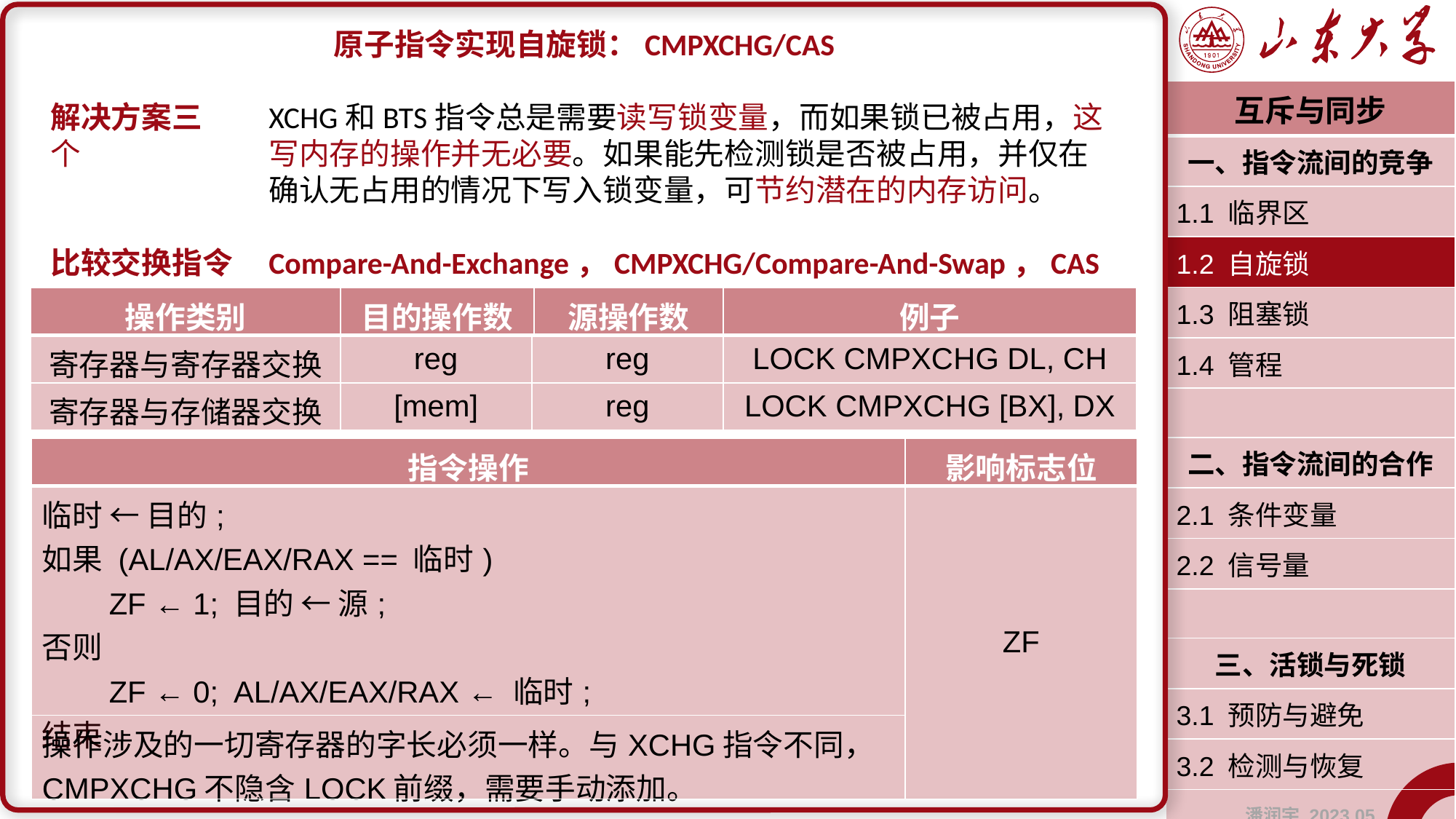

原子指令实现自旋锁：CMPXCHG/CAS

解决方案三	XCHG和BTS指令总是需要读写锁变量，而如果锁已被占用，这个		写内存的操作并无必要。如果能先检测锁是否被占用，并仅在		确认无占用的情况下写入锁变量，可节约潜在的内存访问。

比较交换指令	Compare-And-Exchange，CMPXCHG/Compare-And-Swap，CAS
| 互斥与同步 |
| --- |
| 一、指令流间的竞争 |
| 1.1 临界区 |
| 1.2 自旋锁 |
| 1.3 阻塞锁 |
| 1.4 管程 |
|  |
| 二、指令流间的合作 |
| 2.1 条件变量 |
| 2.2 信号量 |
|  |
| 三、活锁与死锁 |
| 3.1 预防与避免 |
| 3.2 检测与恢复 |
| 潘润宇 2023.05 |
| 操作类别 | 目的操作数 |  | 源操作数 | 例子 |
| --- | --- | --- | --- | --- |
| 寄存器与寄存器交换 | reg | reg |  | LOCK CMPXCHG DL, CH |
| 寄存器与存储器交换 | [mem] | reg |  | LOCK CMPXCHG [BX], DX |
| 指令操作 | 影响标志位 |
| --- | --- |
| 临时 ← 目的; 如果 (AL/AX/EAX/RAX == 临时) ZF ← 1; 目的 ← 源; 否则 ZF ← 0; AL/AX/EAX/RAX ← 临时; 结束 | ZF |
| 操作涉及的一切寄存器的字长必须一样。与XCHG指令不同，CMPXCHG不隐含LOCK前缀，需要手动添加。 |  |